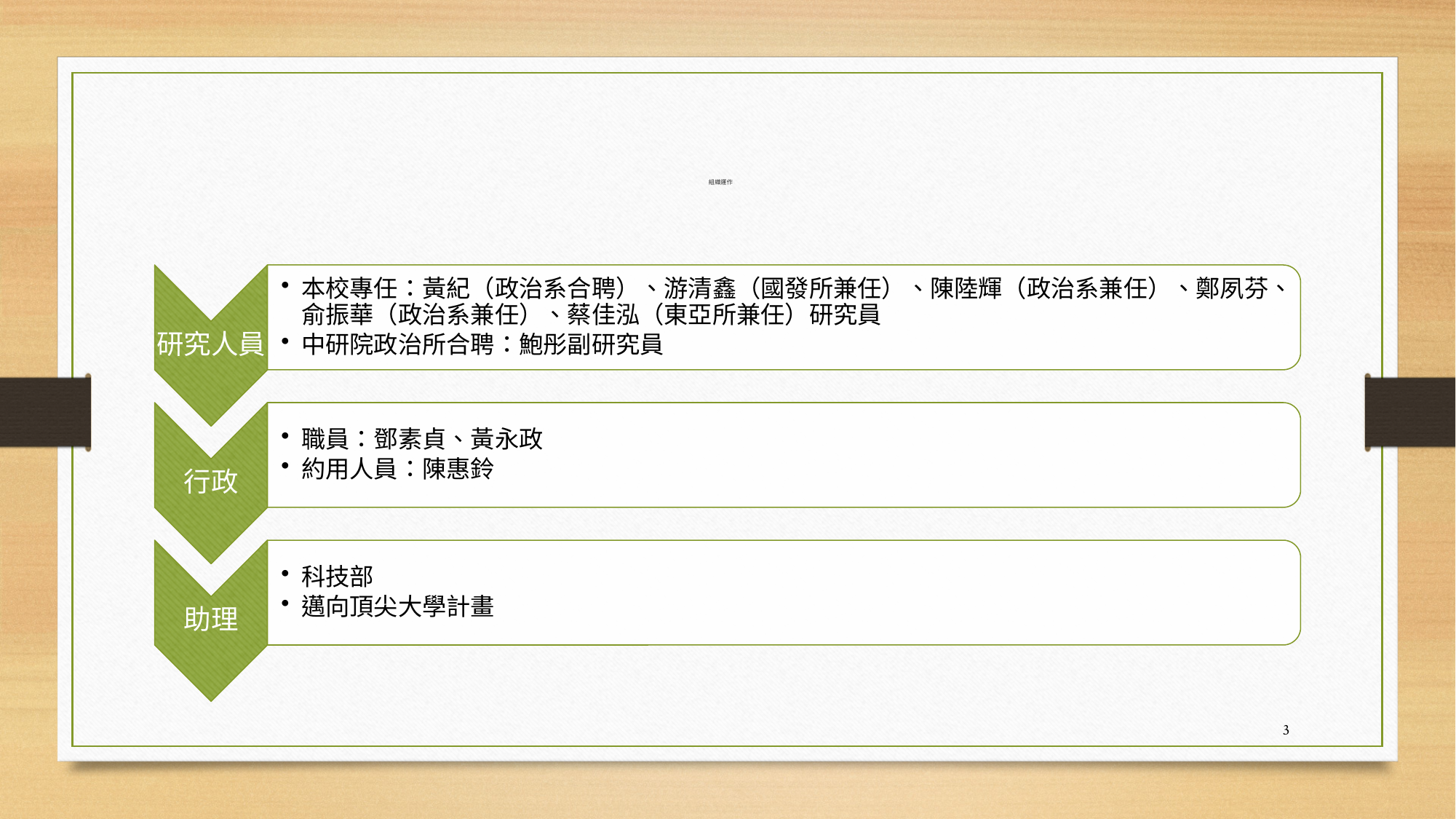

# 組織運作
研究人員
本校專任：黃紀（政治系合聘）、游清鑫（國發所兼任）、陳陸輝（政治系兼任）、鄭夙芬、俞振華（政治系兼任）、蔡佳泓（東亞所兼任）研究員
中研院政治所合聘：鮑彤副研究員
行政
職員：鄧素貞、黃永政
約用人員：陳惠鈴
助理
科技部
邁向頂尖大學計畫
3